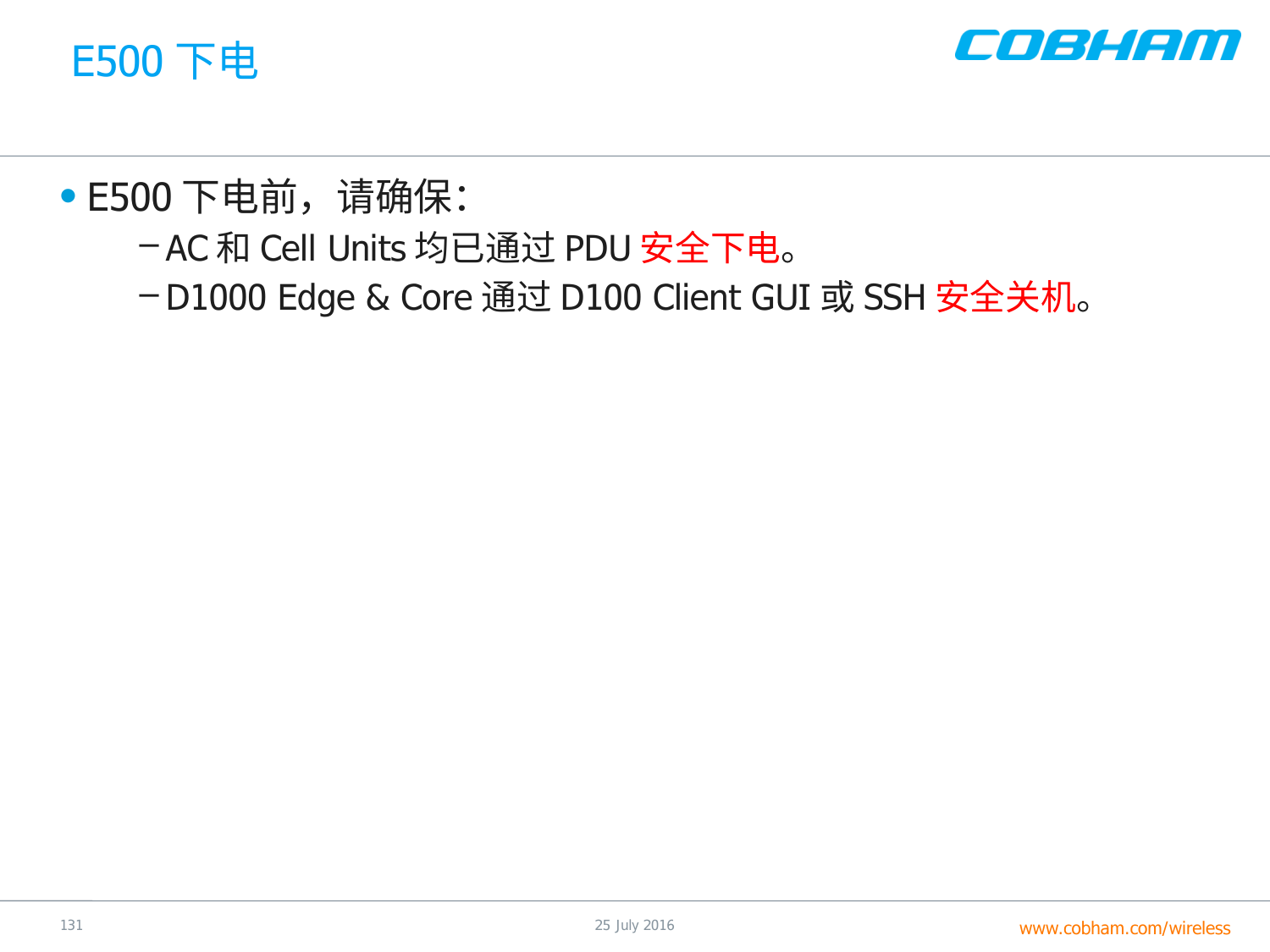

# E500下电

E500下电前，请确保：
AC和Cell Units均已通过PDU安全下电。
D1000 Edge & Core通过D100 Client GUI或SSH安全关机。
131
25 July 2016